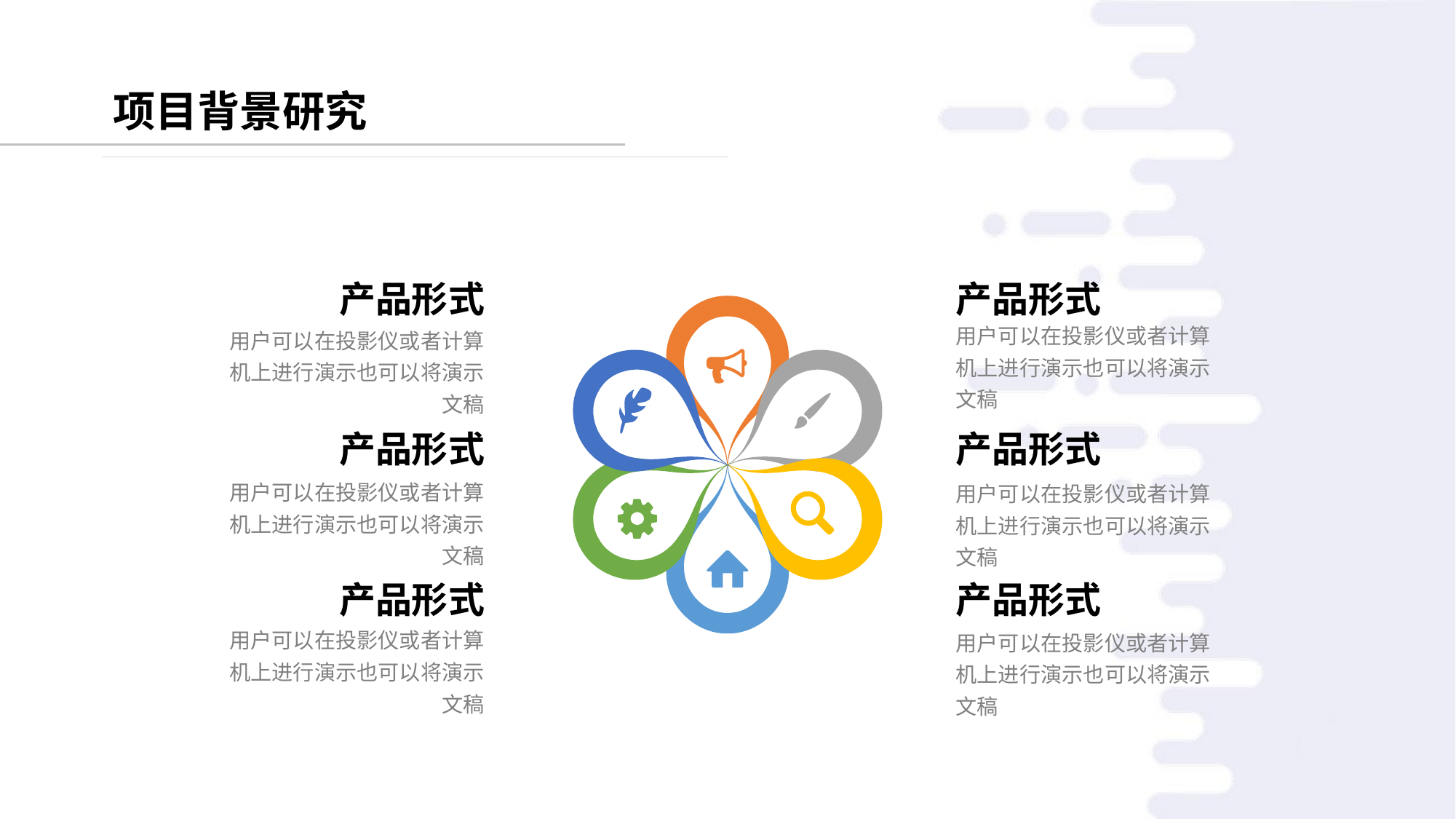

项目背景研究
产品形式
用户可以在投影仪或者计算机上进行演示也可以将演示文稿
产品形式
用户可以在投影仪或者计算机上进行演示也可以将演示文稿

产品形式
用户可以在投影仪或者计算机上进行演示也可以将演示文稿
产品形式
用户可以在投影仪或者计算机上进行演示也可以将演示文稿
产品形式
用户可以在投影仪或者计算机上进行演示也可以将演示文稿
产品形式
用户可以在投影仪或者计算机上进行演示也可以将演示文稿